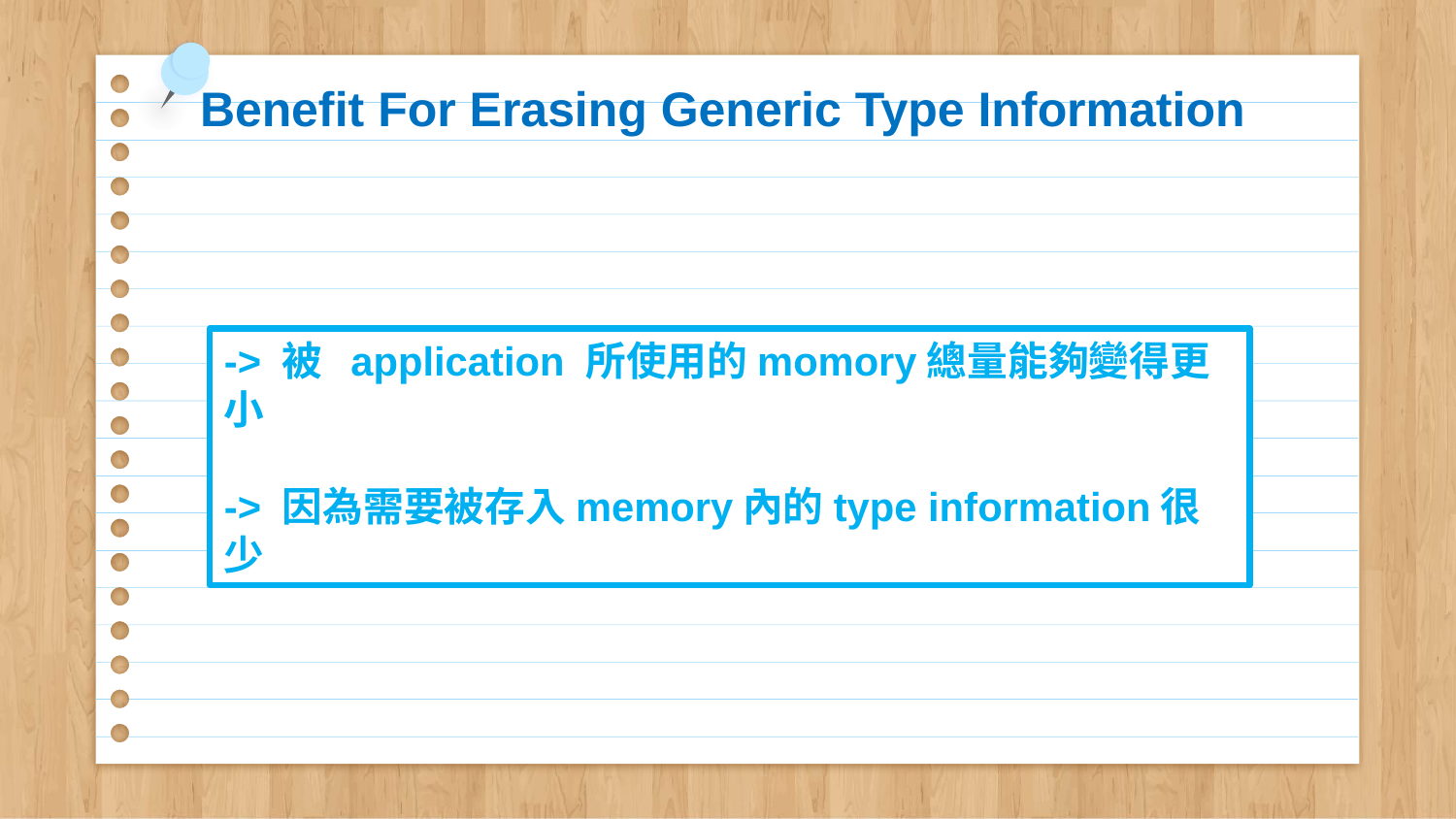

# Benefit For Erasing Generic Type Information
-> 被  application 所使用的momory總量能夠變得更小

-> 因為需要被存入memory內的type information很少